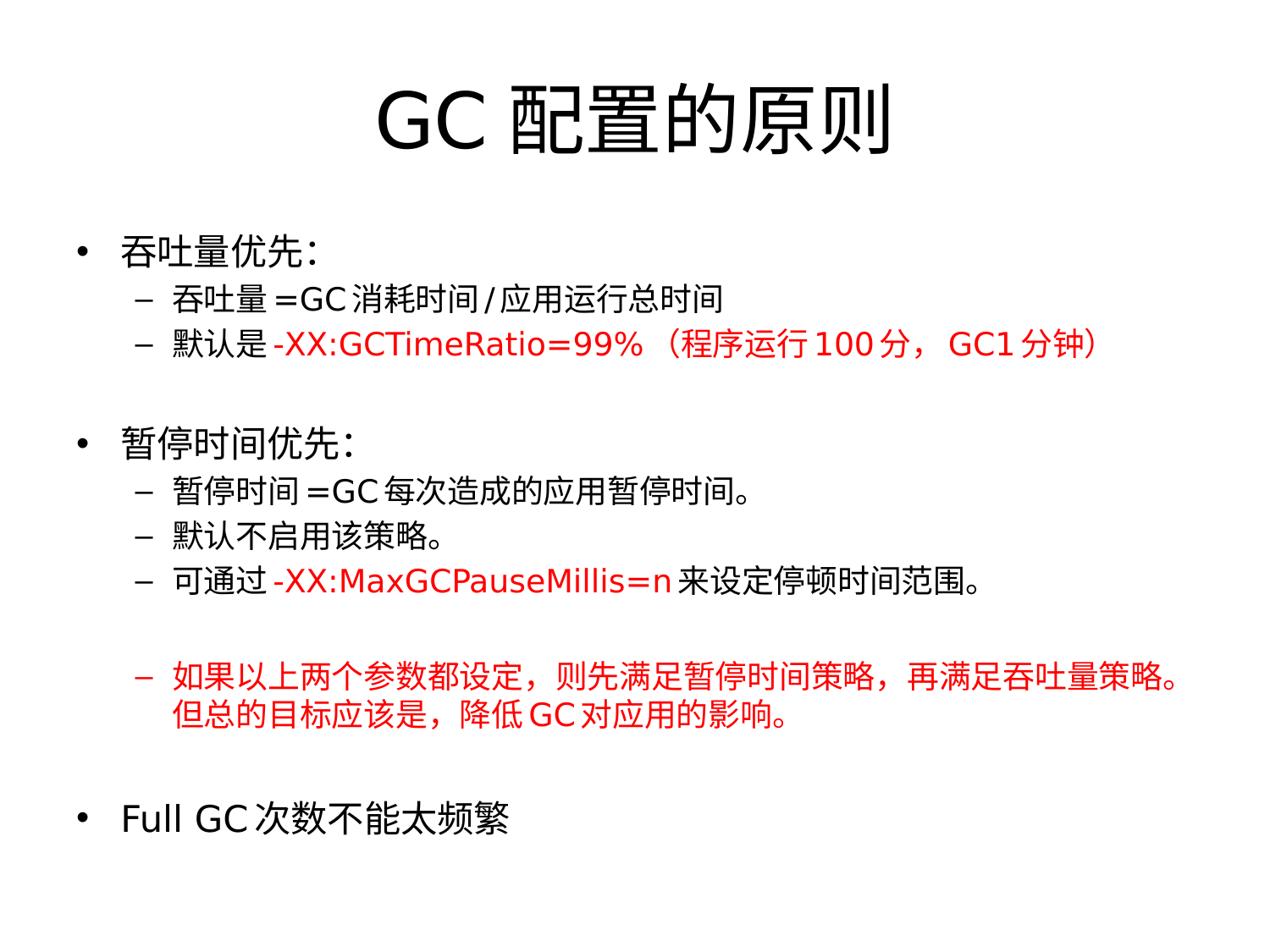

# GC配置的原则
吞吐量优先：
吞吐量=GC消耗时间/应用运行总时间
默认是-XX:GCTimeRatio=99%（程序运行100分，GC1分钟）

暂停时间优先：
暂停时间=GC每次造成的应用暂停时间。
默认不启用该策略。
可通过-XX:MaxGCPauseMillis=n来设定停顿时间范围。

如果以上两个参数都设定，则先满足暂停时间策略，再满足吞吐量策略。但总的目标应该是，降低GC对应用的影响。

Full GC次数不能太频繁